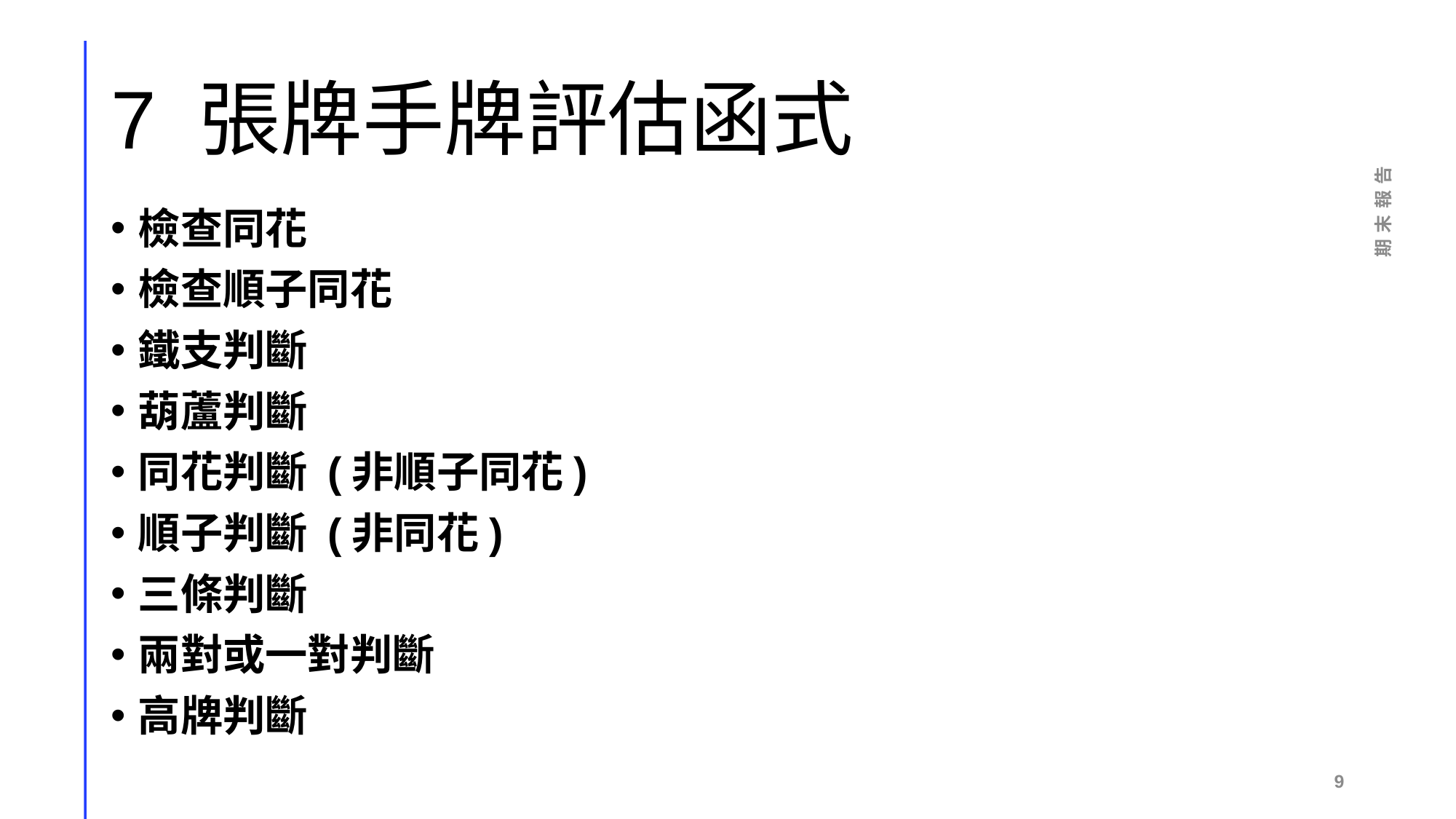

# 7 張牌手牌評估函式
期末報告
檢查同花
檢查順子同花
鐵支判斷
葫蘆判斷
同花判斷 (非順子同花)
順子判斷 (非同花)
三條判斷
兩對或一對判斷
高牌判斷
9